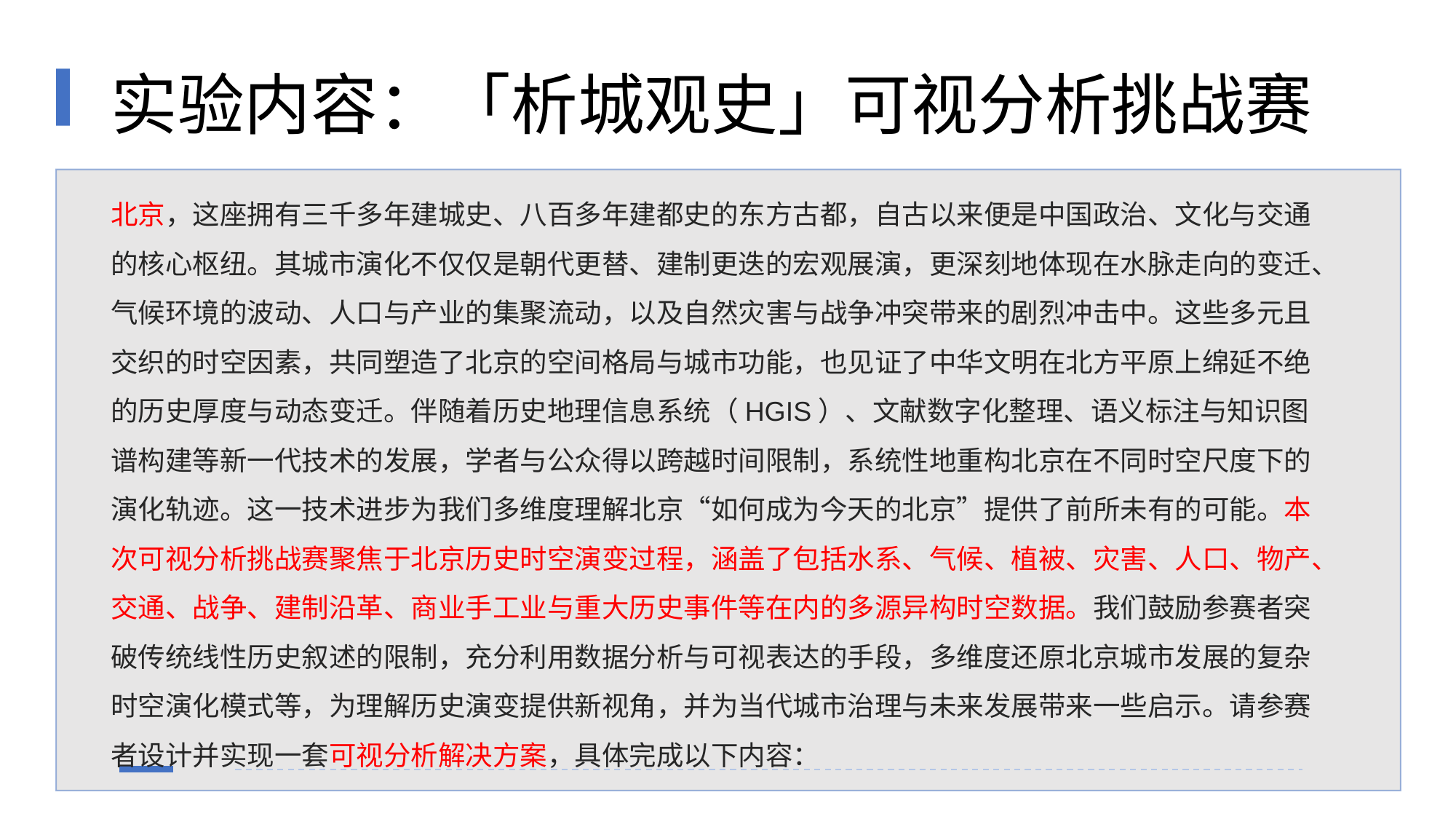

# 实验内容：「析城观史」可视分析挑战赛

北京，这座拥有三千多年建城史、八百多年建都史的东方古都，自古以来便是中国政治、文化与交通的核心枢纽。其城市演化不仅仅是朝代更替、建制更迭的宏观展演，更深刻地体现在水脉走向的变迁、气候环境的波动、人口与产业的集聚流动，以及自然灾害与战争冲突带来的剧烈冲击中。这些多元且交织的时空因素，共同塑造了北京的空间格局与城市功能，也见证了中华文明在北方平原上绵延不绝的历史厚度与动态变迁。伴随着历史地理信息系统（HGIS）、文献数字化整理、语义标注与知识图谱构建等新一代技术的发展，学者与公众得以跨越时间限制，系统性地重构北京在不同时空尺度下的演化轨迹。这一技术进步为我们多维度理解北京“如何成为今天的北京”提供了前所未有的可能。本次可视分析挑战赛聚焦于北京历史时空演变过程，涵盖了包括水系、气候、植被、灾害、人口、物产、交通、战争、建制沿革、商业手工业与重大历史事件等在内的多源异构时空数据。我们鼓励参赛者突破传统线性历史叙述的限制，充分利用数据分析与可视表达的手段，多维度还原北京城市发展的复杂时空演化模式等，为理解历史演变提供新视角，并为当代城市治理与未来发展带来一些启示。请参赛者设计并实现一套可视分析解决方案，具体完成以下内容：